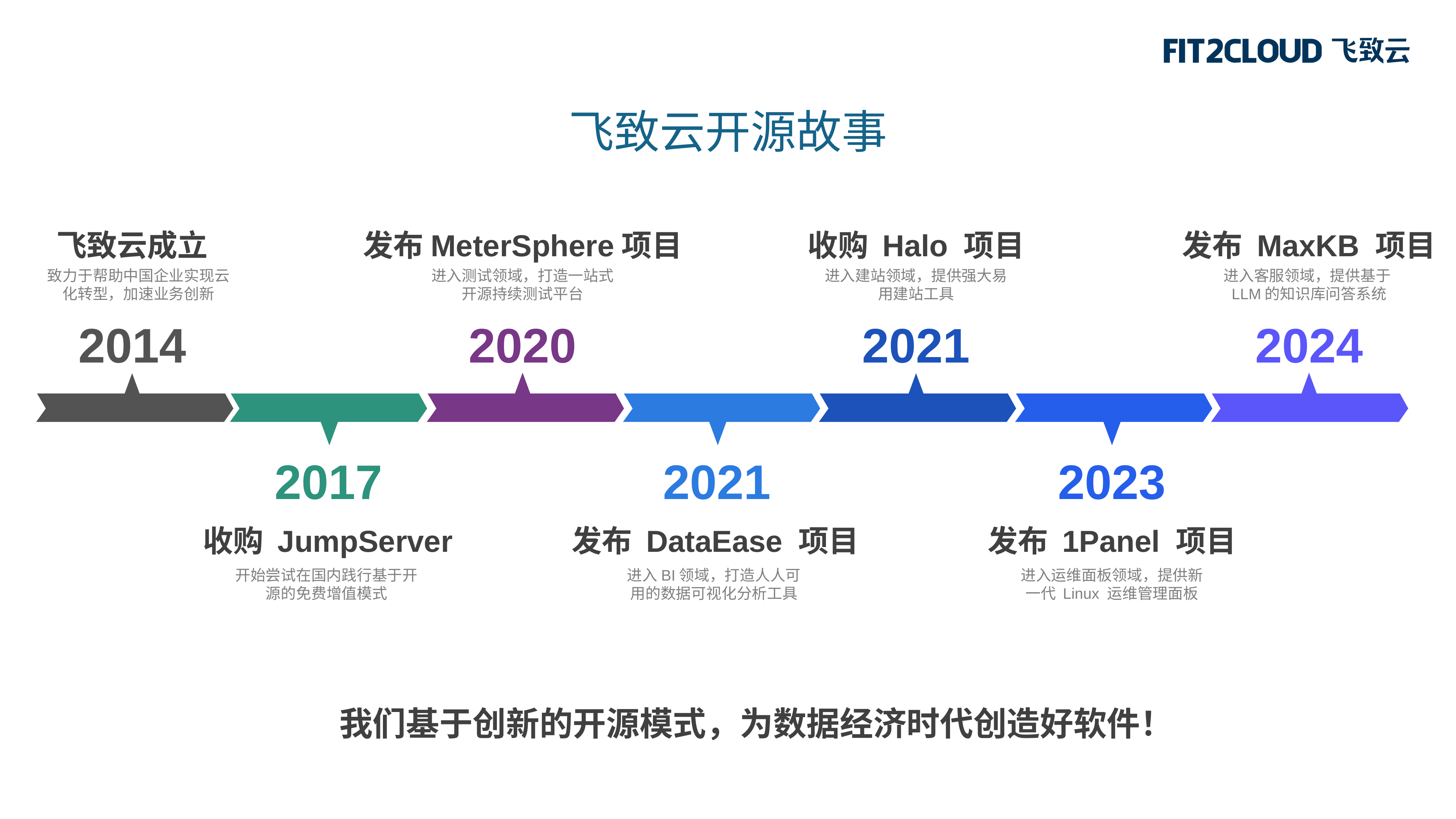

飞致云开源故事
飞致云成立
发布MeterSphere项目
收购 Halo 项目
发布 MaxKB 项目
致力于帮助中国企业实现云化转型，加速业务创新
进入测试领域，打造一站式开源持续测试平台
进入建站领域，提供强大易用建站工具
进入客服领域，提供基于LLM的知识库问答系统
2014
2020
2021
2024

2017
2021
2023
收购 JumpServer
发布 DataEase 项目
发布 1Panel 项目
开始尝试在国内践行基于开源的免费增值模式
进入BI领域，打造人人可用的数据可视化分析工具
进入运维面板领域，提供新一代 Linux 运维管理面板
我们基于创新的开源模式，为数据经济时代创造好软件！